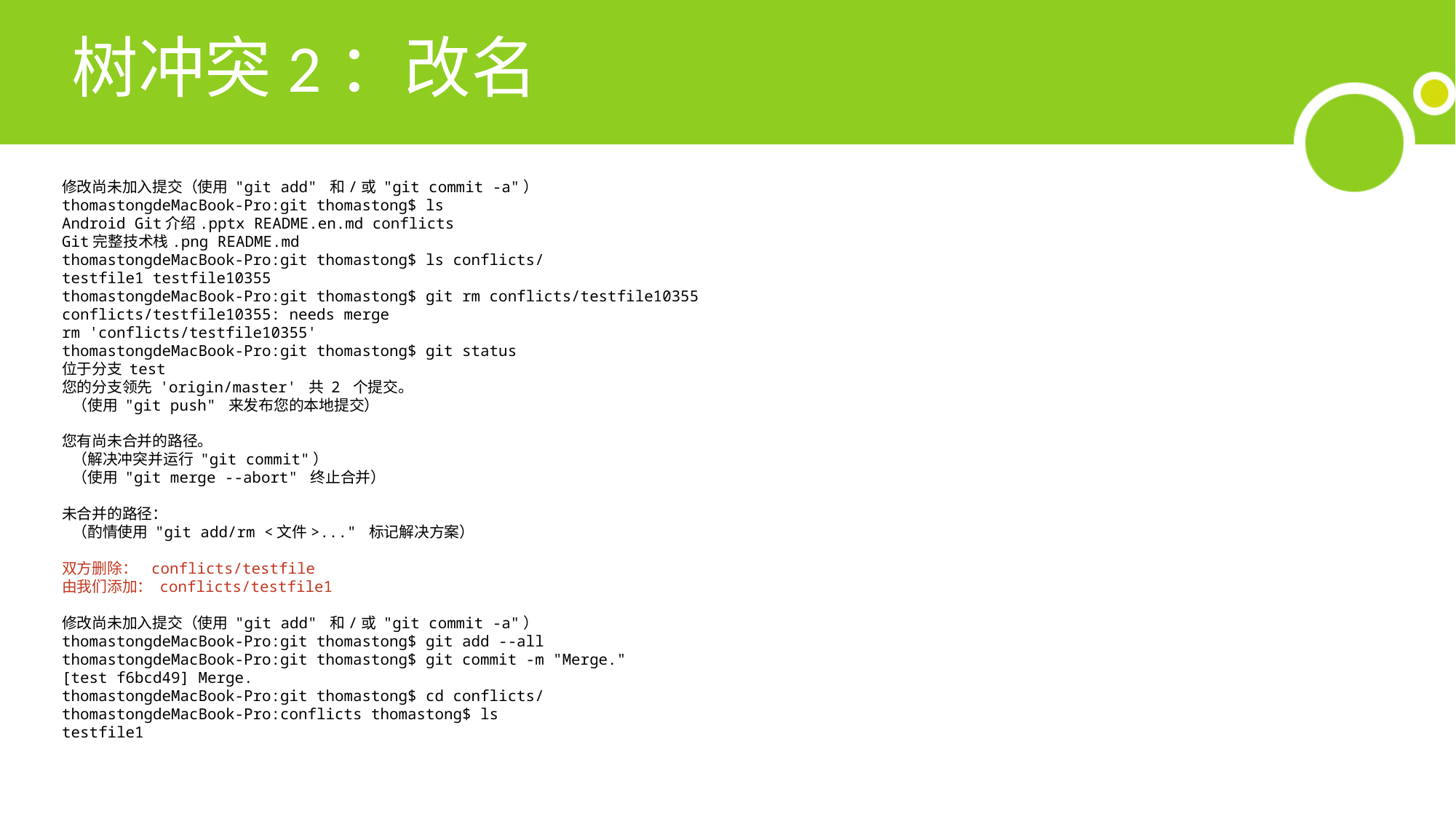

# 树冲突2：改名
修改尚未加入提交（使用 "git add" 和/或 "git commit -a"）
thomastongdeMacBook-Pro:git thomastong$ ls
Android Git介绍.pptx README.en.md conflicts
Git完整技术栈.png README.md
thomastongdeMacBook-Pro:git thomastong$ ls conflicts/
testfile1 testfile10355
thomastongdeMacBook-Pro:git thomastong$ git rm conflicts/testfile10355
conflicts/testfile10355: needs merge
rm 'conflicts/testfile10355'
thomastongdeMacBook-Pro:git thomastong$ git status
位于分支 test
您的分支领先 'origin/master' 共 2 个提交。
  （使用 "git push" 来发布您的本地提交）
您有尚未合并的路径。
  （解决冲突并运行 "git commit"）
  （使用 "git merge --abort" 终止合并）

未合并的路径：
  （酌情使用 "git add/rm <文件>..." 标记解决方案）

双方删除：   conflicts/testfile
由我们添加： conflicts/testfile1

修改尚未加入提交（使用 "git add" 和/或 "git commit -a"）
thomastongdeMacBook-Pro:git thomastong$ git add --all
thomastongdeMacBook-Pro:git thomastong$ git commit -m "Merge."
[test f6bcd49] Merge.
thomastongdeMacBook-Pro:git thomastong$ cd conflicts/
thomastongdeMacBook-Pro:conflicts thomastong$ ls
testfile1